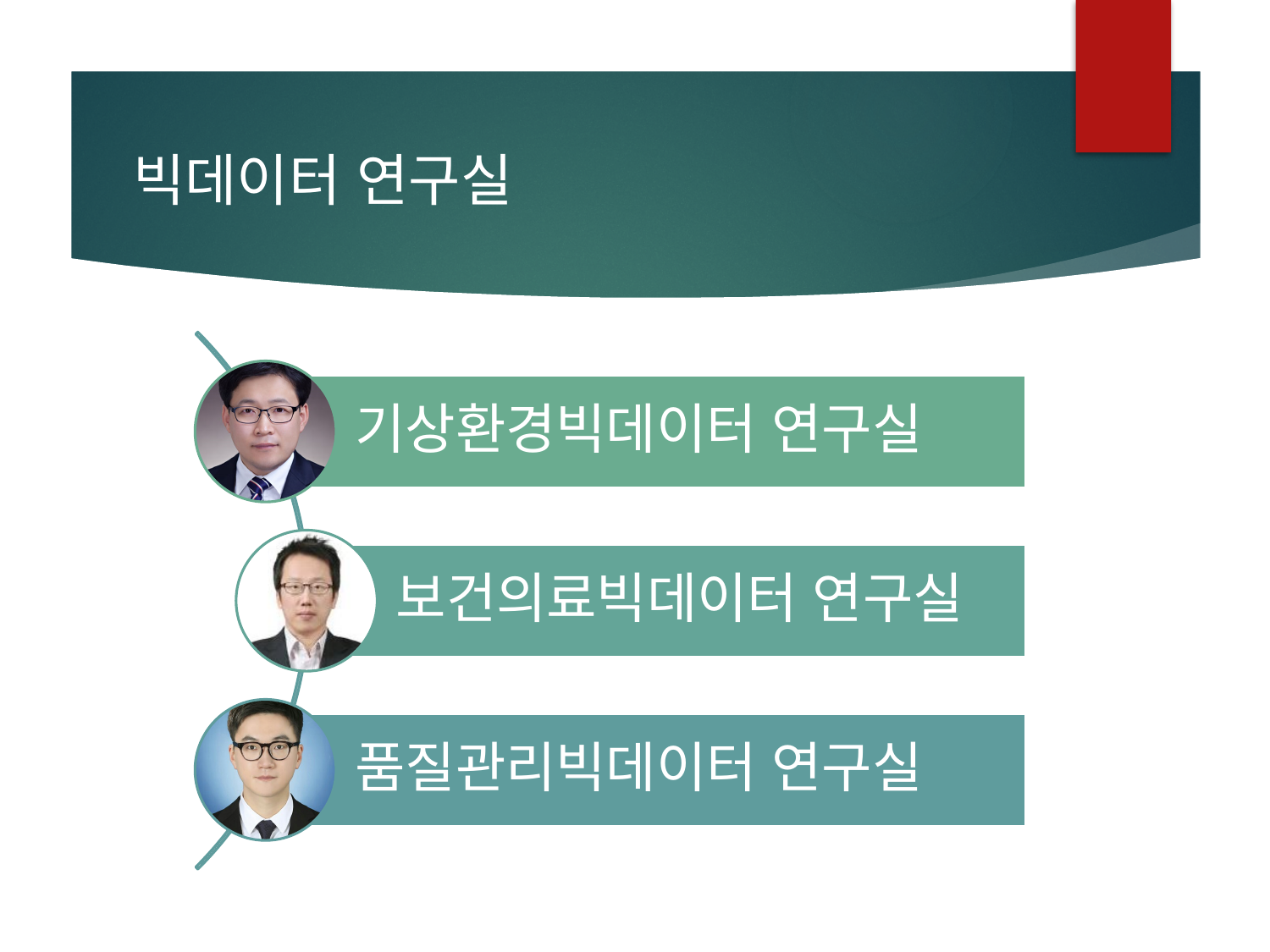

# 빅데이터 연구실
기상환경빅데이터 연구실
보건의료빅데이터 연구실
품질관리빅데이터 연구실